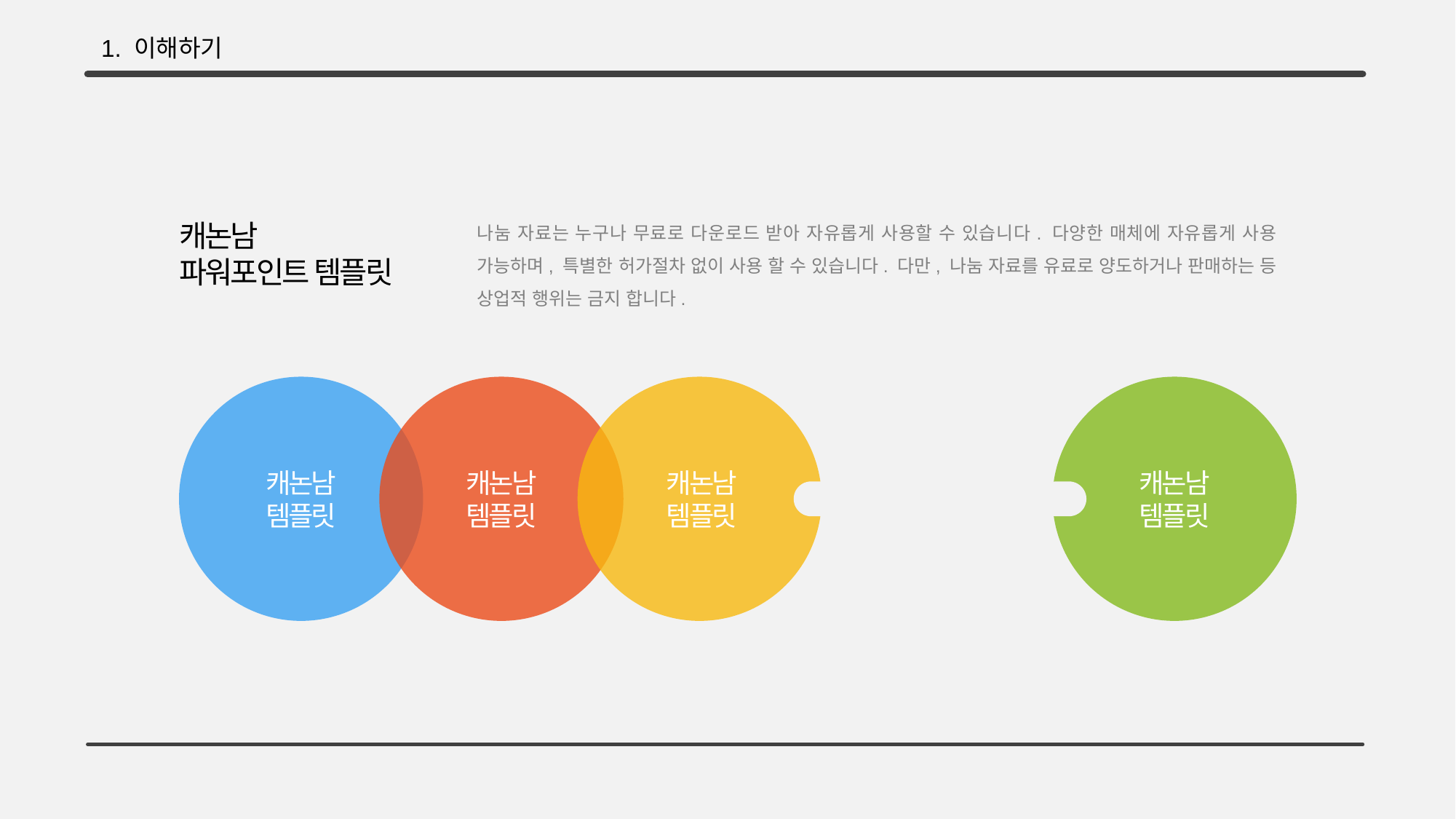

1. 이해하기
나눔 자료는 누구나 무료로 다운로드 받아 자유롭게 사용할 수 있습니다. 다양한 매체에 자유롭게 사용 가능하며, 특별한 허가절차 없이 사용 할 수 있습니다. 다만, 나눔 자료를 유료로 양도하거나 판매하는 등 상업적 행위는 금지 합니다.
캐논남
파워포인트 템플릿

캐논남
템플릿
캐논남
템플릿
캐논남
템플릿
캐논남
템플릿